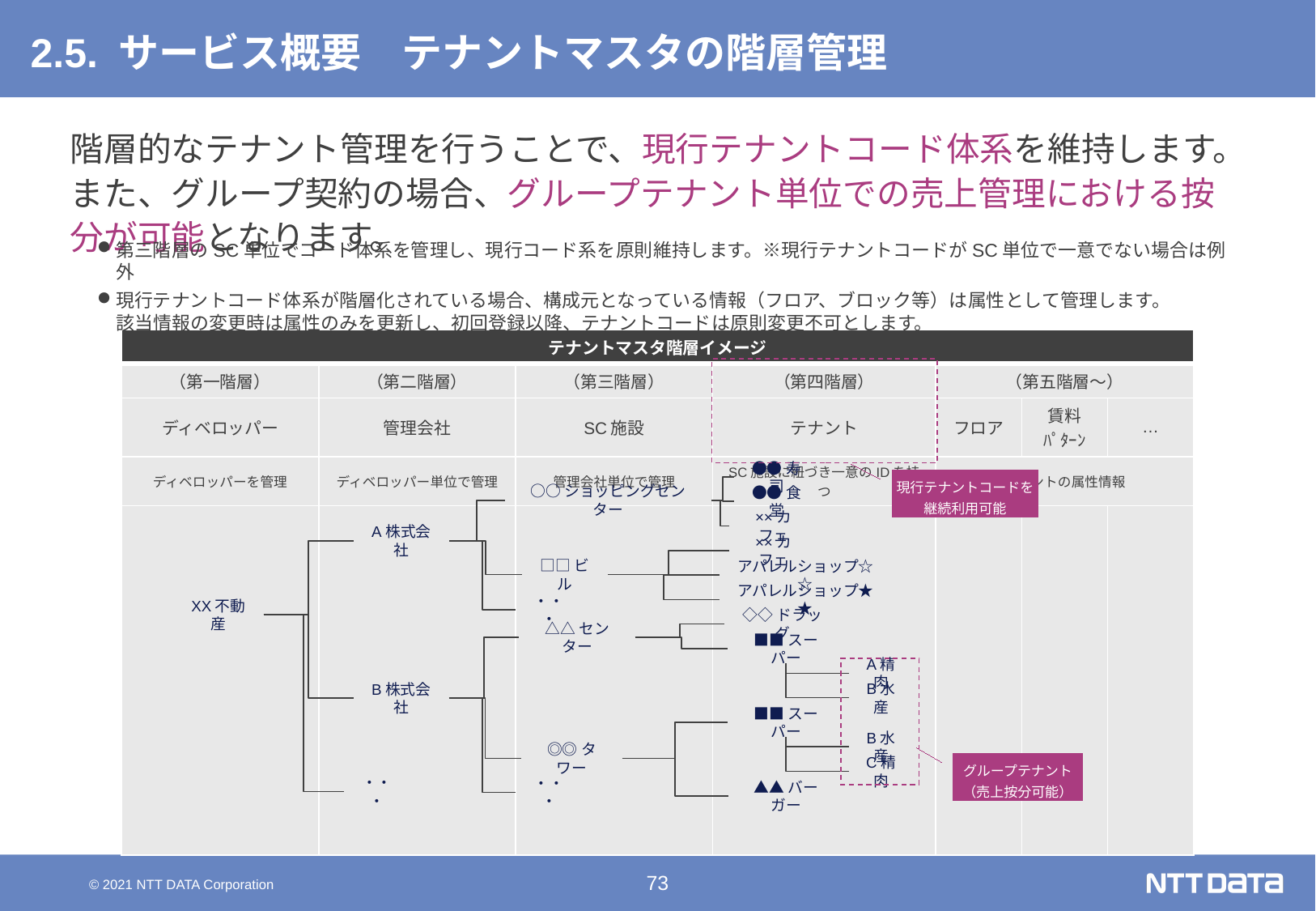

# 2.5. サービス概要　テナントマスタの階層管理
階層的なテナント管理を行うことで、現行テナントコード体系を維持します。また、グループ契約の場合、グループテナント単位での売上管理における按分が可能となります。
第三階層のSC単位でコード体系を管理し、現行コード系を原則維持します。※現行テナントコードがSC単位で一意でない場合は例外
現行テナントコード体系が階層化されている場合、構成元となっている情報（フロア、ブロック等）は属性として管理します。
該当情報の変更時は属性のみを更新し、初回登録以降、テナントコードは原則変更不可とします。
| テナントマスタ階層イメージ |  |  |  |  |  |  |
| --- | --- | --- | --- | --- | --- | --- |
| （第一階層） | （第二階層） | （第三階層） | （第四階層） | （第五階層～） |  |  |
| ディベロッパー | 管理会社 | SC施設 | テナント | フロア | 賃料 ﾊﾟﾀｰﾝ | … |
| ディベロッパーを管理 | ディベロッパー単位で管理 | 管理会社単位で管理 | SC施設に紐づき一意のIDを持つ | テナントの属性情報 |  |  |
|  |  |  |  |  |  |  |

●●寿司
現行テナントコードを継続利用可能
○○ショッピングセンター
●●食堂
××カフェ
A株式会社
××カフェ
□□ビル
アパレルショップ☆☆
アパレルショップ★★
・・・
XX不動産
◇◇ドラッグ
△△センター
■■スーパー
A精肉

B水産
B株式会社
■■スーパー
B水産
◎◎タワー
グループテナント
（売上按分可能）
C精肉
・・・
・・・
▲▲バーガー